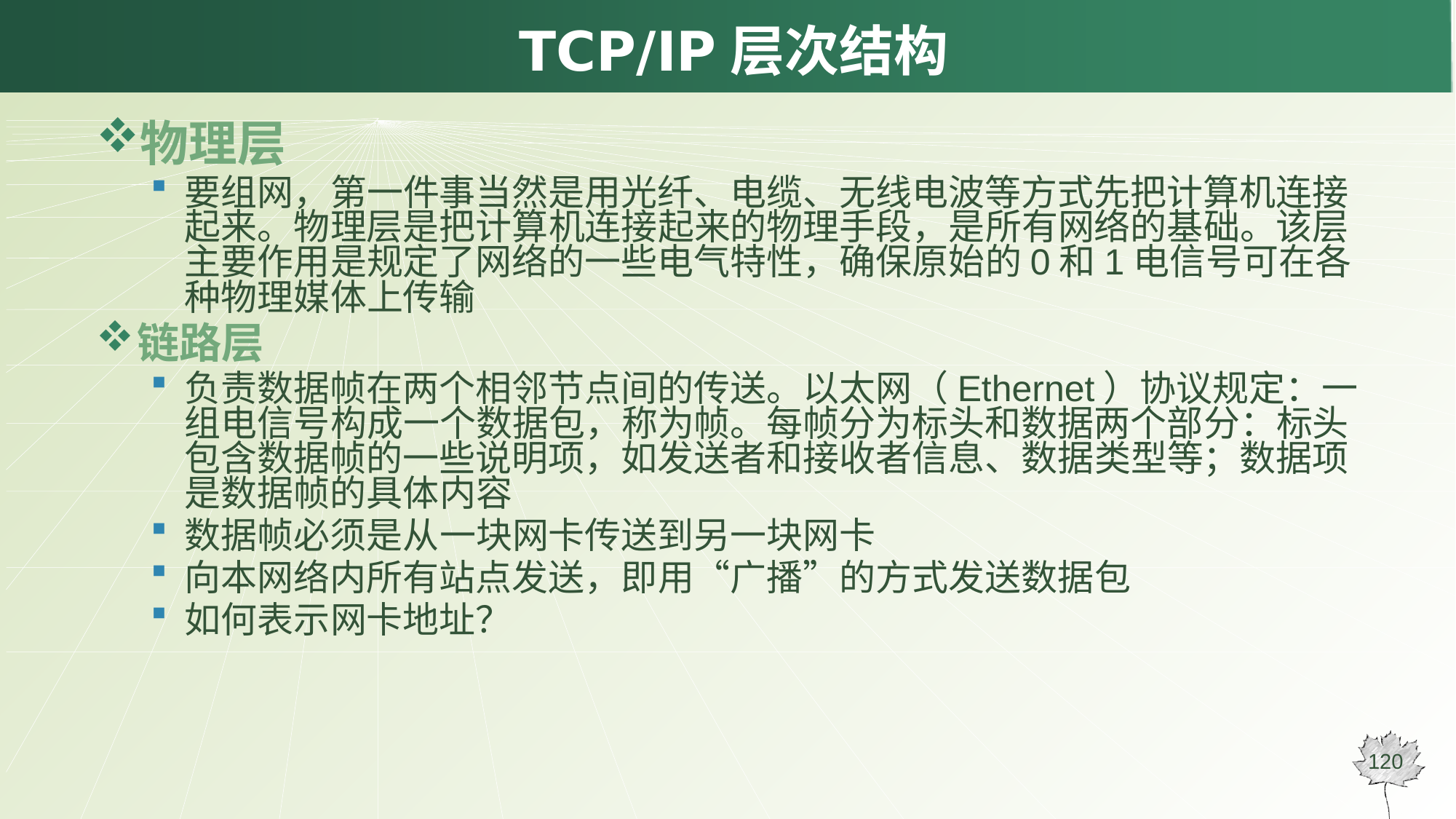

# TCP/IP层次结构
物理层
要组网，第一件事当然是用光纤、电缆、无线电波等方式先把计算机连接起来。物理层是把计算机连接起来的物理手段，是所有网络的基础。该层主要作用是规定了网络的一些电气特性，确保原始的0和1电信号可在各种物理媒体上传输
链路层
负责数据帧在两个相邻节点间的传送。以太网（Ethernet）协议规定：一组电信号构成一个数据包，称为帧。每帧分为标头和数据两个部分：标头包含数据帧的一些说明项，如发送者和接收者信息、数据类型等；数据项是数据帧的具体内容
数据帧必须是从一块网卡传送到另一块网卡
向本网络内所有站点发送，即用“广播”的方式发送数据包
如何表示网卡地址？
120